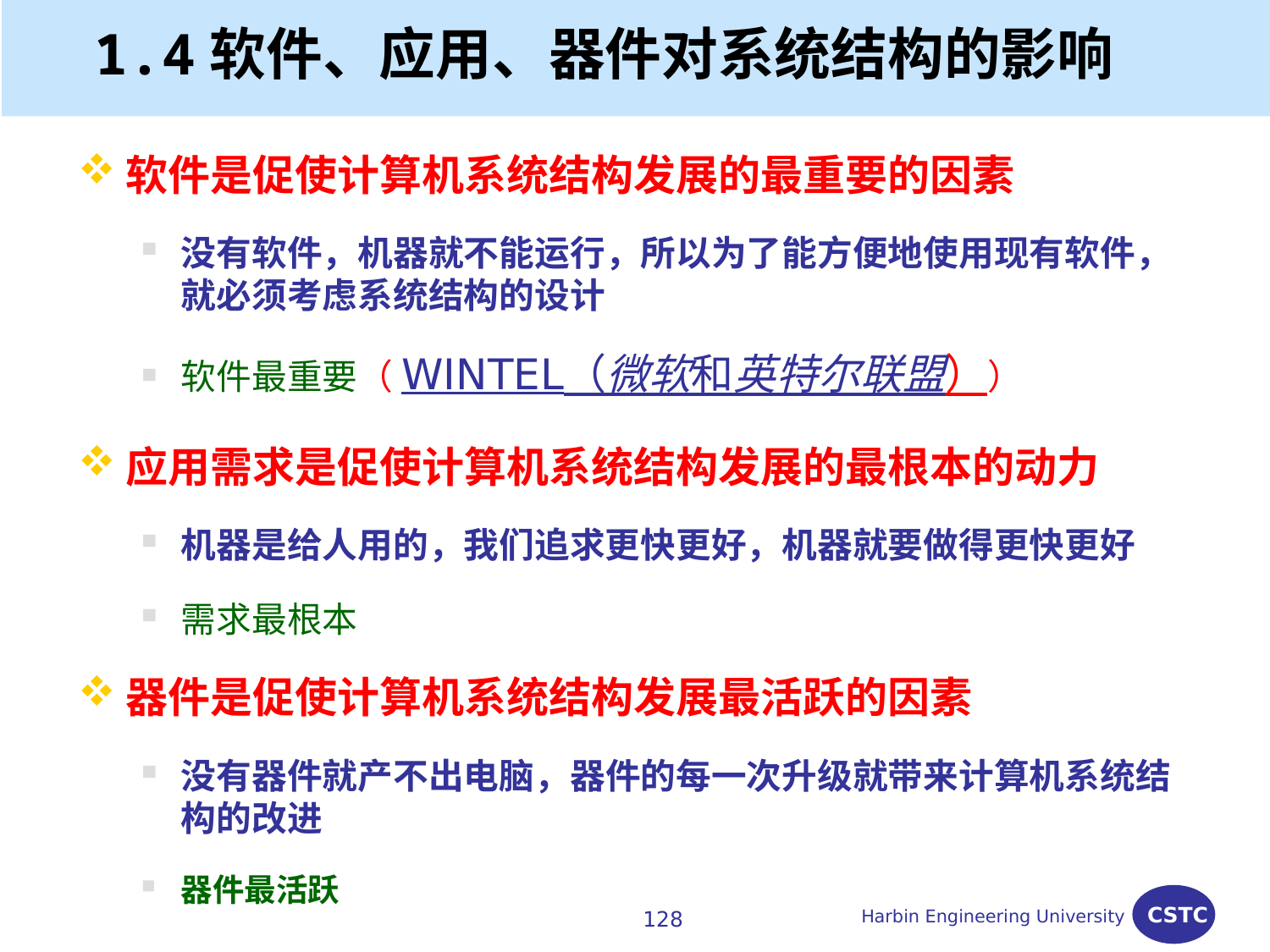

# 1.4软件、应用、器件对系统结构的影响
软件是促使计算机系统结构发展的最重要的因素
没有软件，机器就不能运行，所以为了能方便地使用现有软件，就必须考虑系统结构的设计
软件最重要（WINTEL（微软和英特尔联盟））
应用需求是促使计算机系统结构发展的最根本的动力
机器是给人用的，我们追求更快更好，机器就要做得更快更好
需求最根本
器件是促使计算机系统结构发展最活跃的因素
没有器件就产不出电脑，器件的每一次升级就带来计算机系统结构的改进
器件最活跃

128
Harbin Engineering University